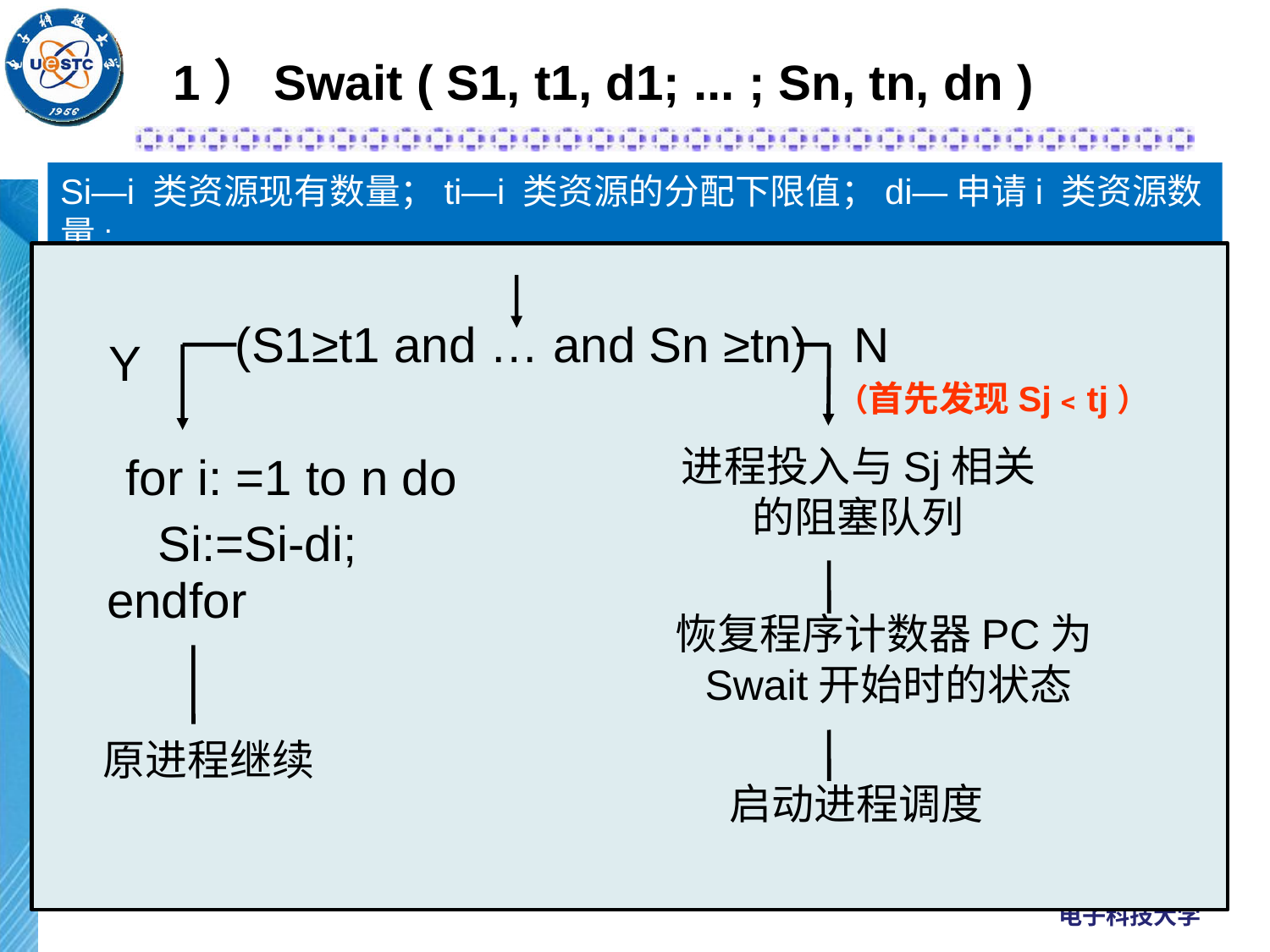

# 1）Swait ( S1, t1, d1; ... ; Sn, tn, dn )
Si—i 类资源现有数量；ti—i 类资源的分配下限值；di—申请i 类资源数量;

(S1≥t1 and … and Sn ≥tn)
N
Y

进程投入与Sj相关的阻塞队列
for i: =1 to n do
Si:=Si-di;

endfor
恢复程序计数器PC为Swait开始时的状态

原进程继续

启动进程调度
（首先发现Sj﹤tj）
145